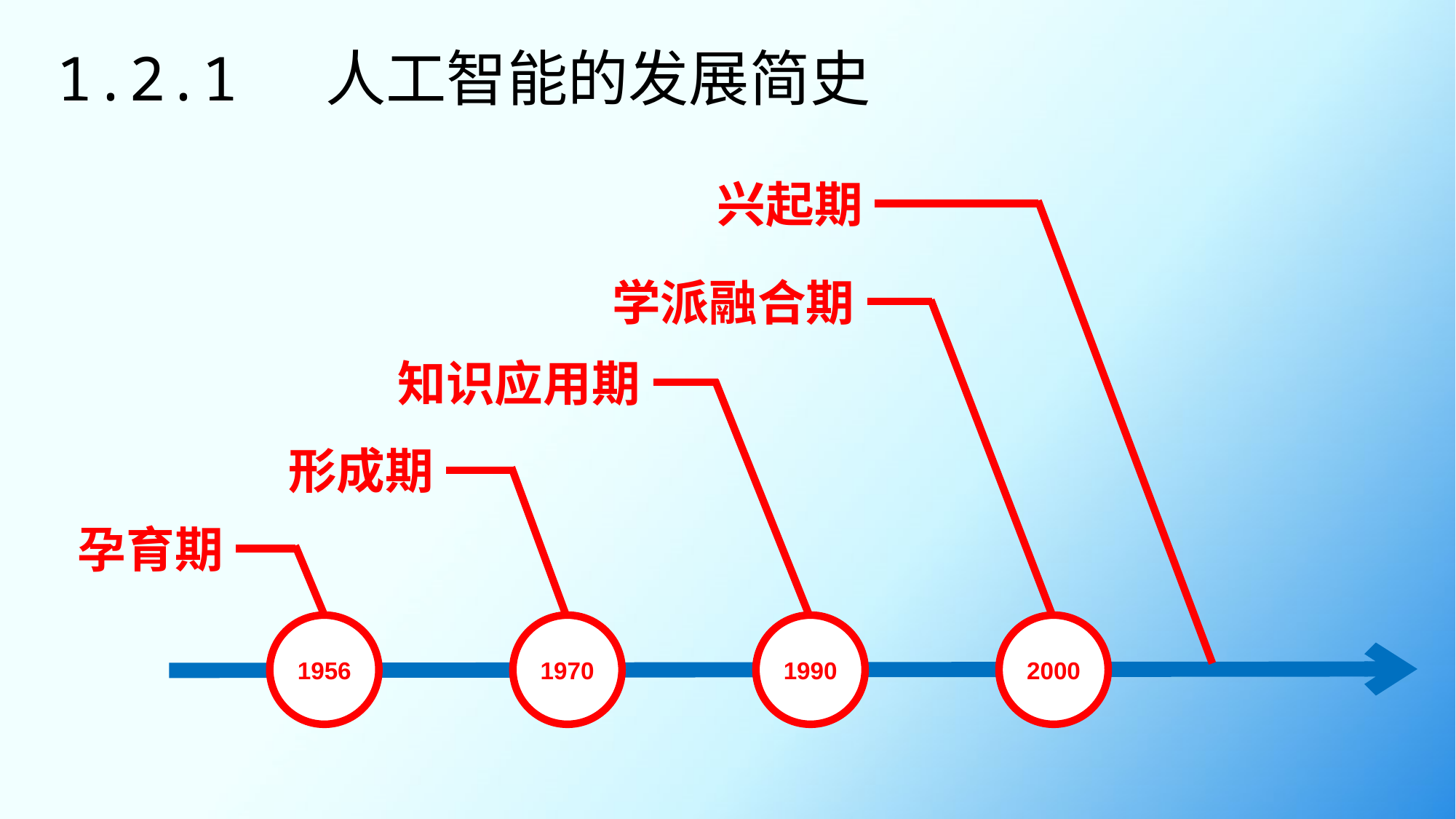

# 1.2.1  人工智能的发展简史
兴起期
学派融合期
知识应用期
形成期
孕育期
1956
1970
1990
2000